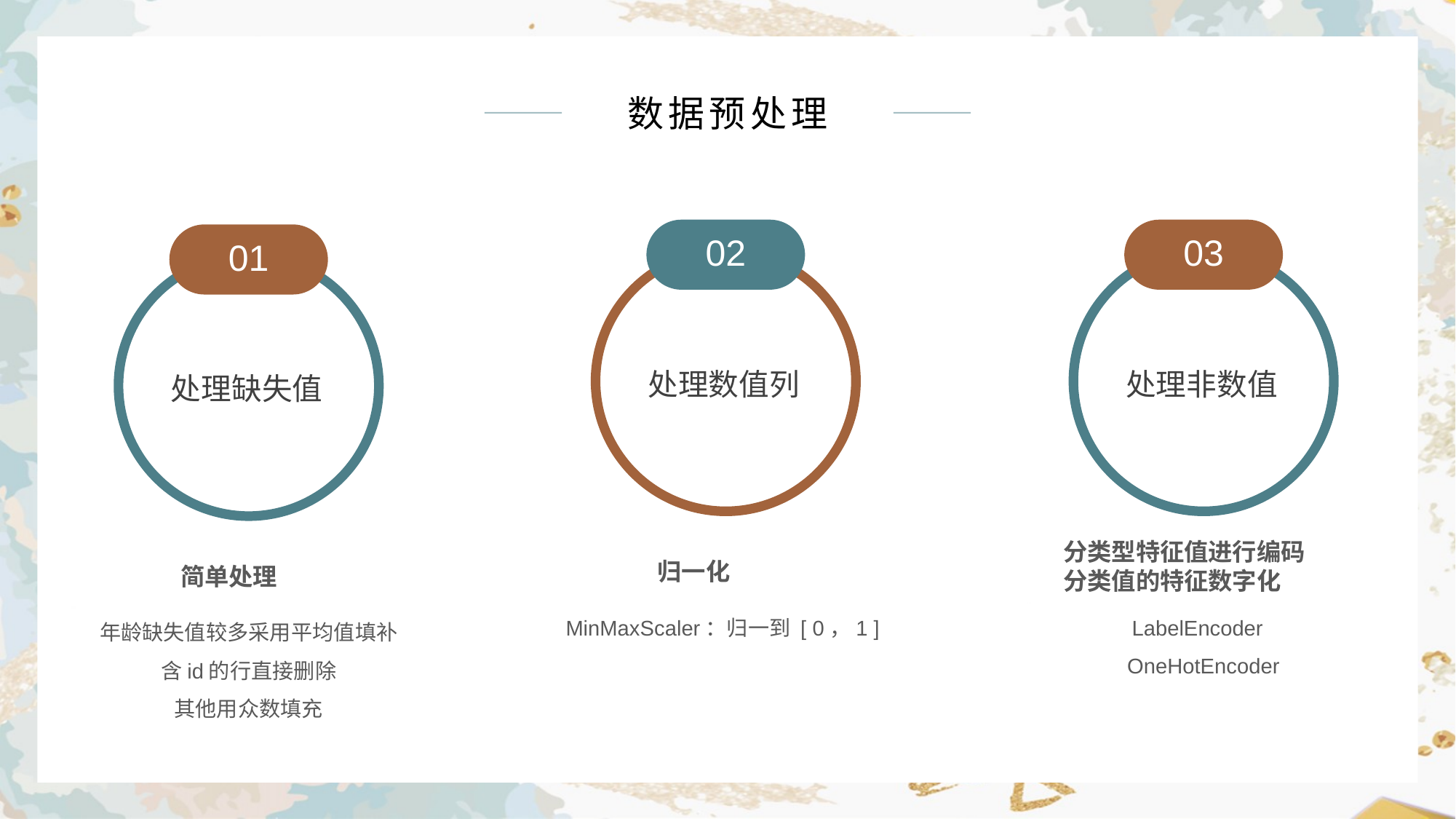

数据预处理

02
03
01

处理数值列
处理非数值
处理缺失值
分类型特征值进行编码
分类值的特征数字化
归一化
简单处理
MinMaxScaler：归一到 [ 0，1 ]
LabelEncoder
OneHotEncoder
年龄缺失值较多采用平均值填补
含id的行直接删除
其他用众数填充